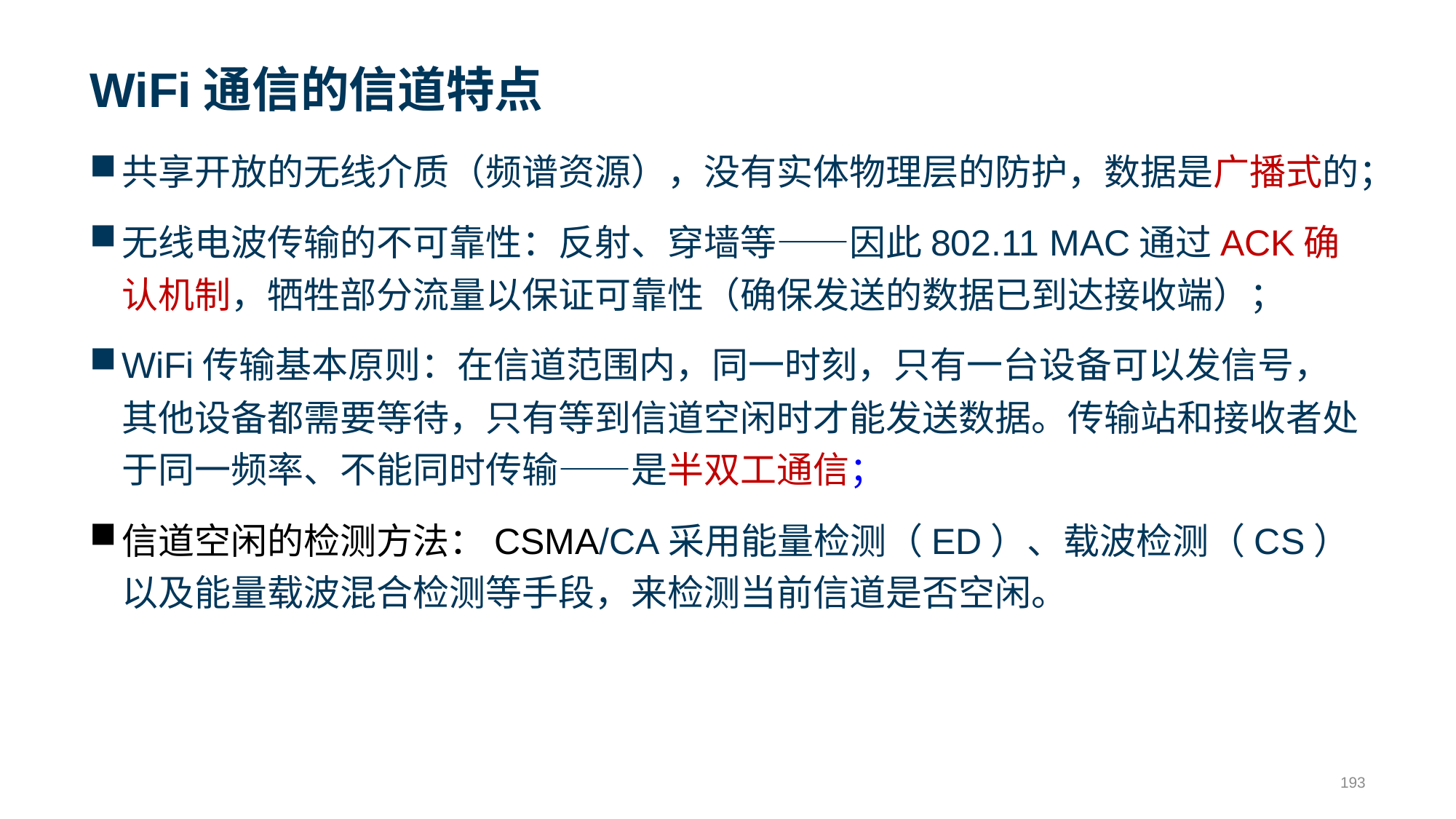

# WiFi通信的信道特点
共享开放的无线介质（频谱资源），没有实体物理层的防护，数据是广播式的；
无线电波传输的不可靠性：反射、穿墙等——因此802.11 MAC通过ACK确认机制，牺牲部分流量以保证可靠性（确保发送的数据已到达接收端）；
WiFi传输基本原则：在信道范围内，同一时刻，只有一台设备可以发信号，其他设备都需要等待，只有等到信道空闲时才能发送数据。传输站和接收者处于同一频率、不能同时传输——是半双工通信；
信道空闲的检测方法：CSMA/CA采用能量检测（ED）、载波检测（CS）以及能量载波混合检测等手段，来检测当前信道是否空闲。

193